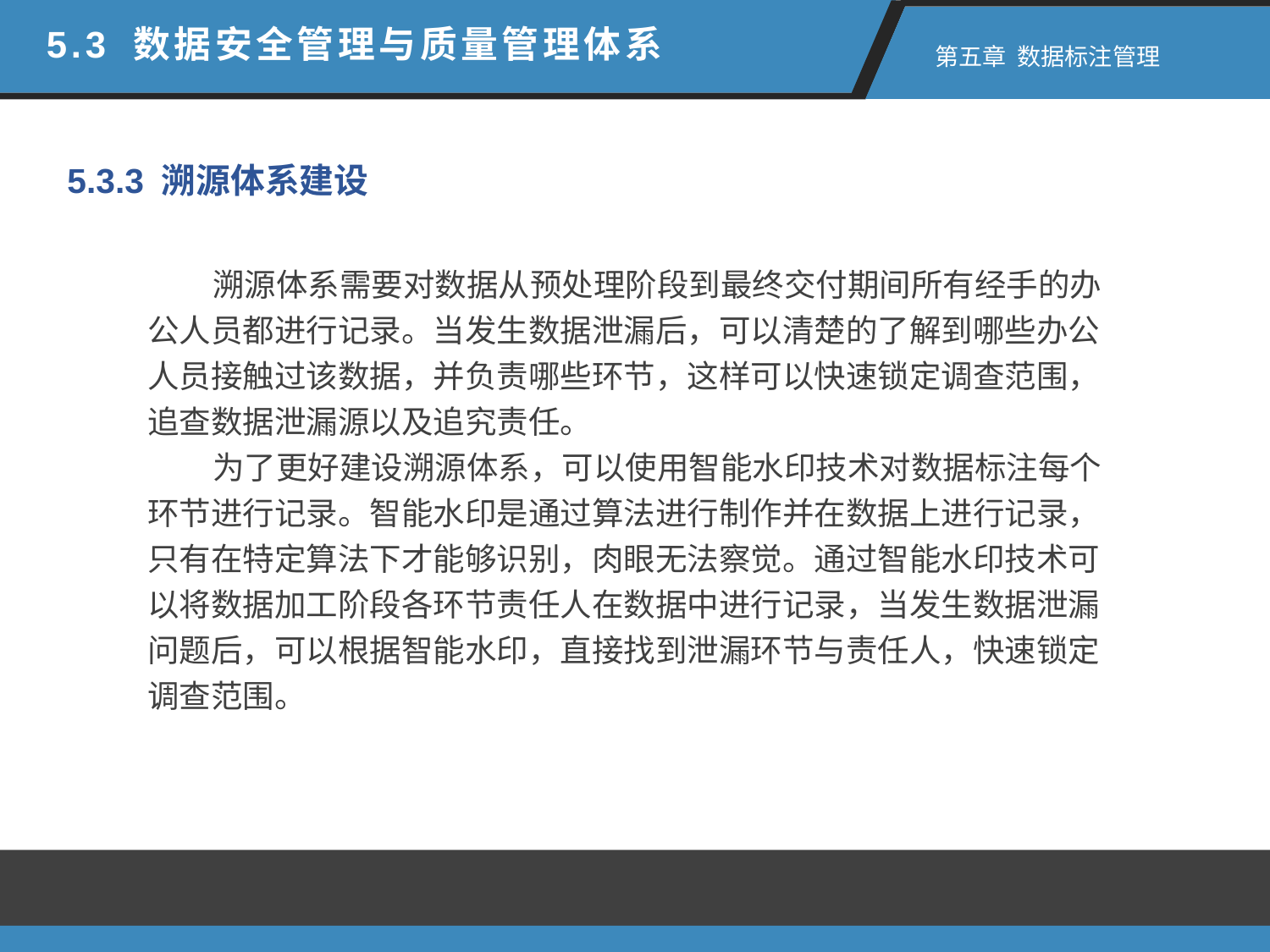

5.3 数据安全管理与质量管理体系
  第五章  数据标注管理
5.3.3 溯源体系建设
        溯源体系需要对数据从预处理阶段到最终交付期间所有经手的办公人员都进行记录。当发生数据泄漏后，可以清楚的了解到哪些办公人员接触过该数据，并负责哪些环节，这样可以快速锁定调查范围，追查数据泄漏源以及追究责任。
        为了更好建设溯源体系，可以使用智能水印技术对数据标注每个环节进行记录。智能水印是通过算法进行制作并在数据上进行记录，只有在特定算法下才能够识别，肉眼无法察觉。通过智能水印技术可以将数据加工阶段各环节责任人在数据中进行记录，当发生数据泄漏问题后，可以根据智能水印，直接找到泄漏环节与责任人，快速锁定调查范围。